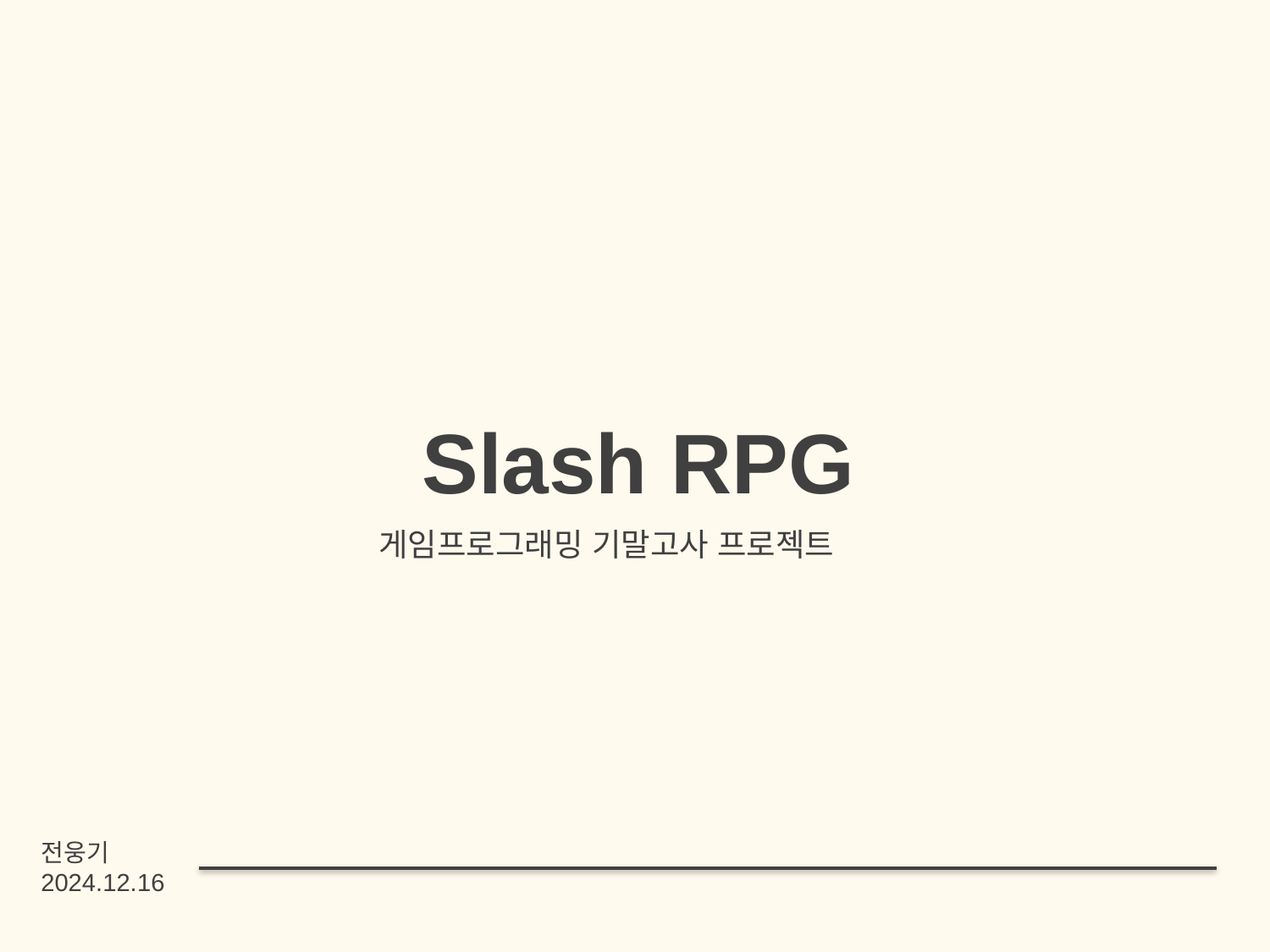

Slash RPG
게임프로그래밍 기말고사 프로젝트

전웅기
2024.12.16